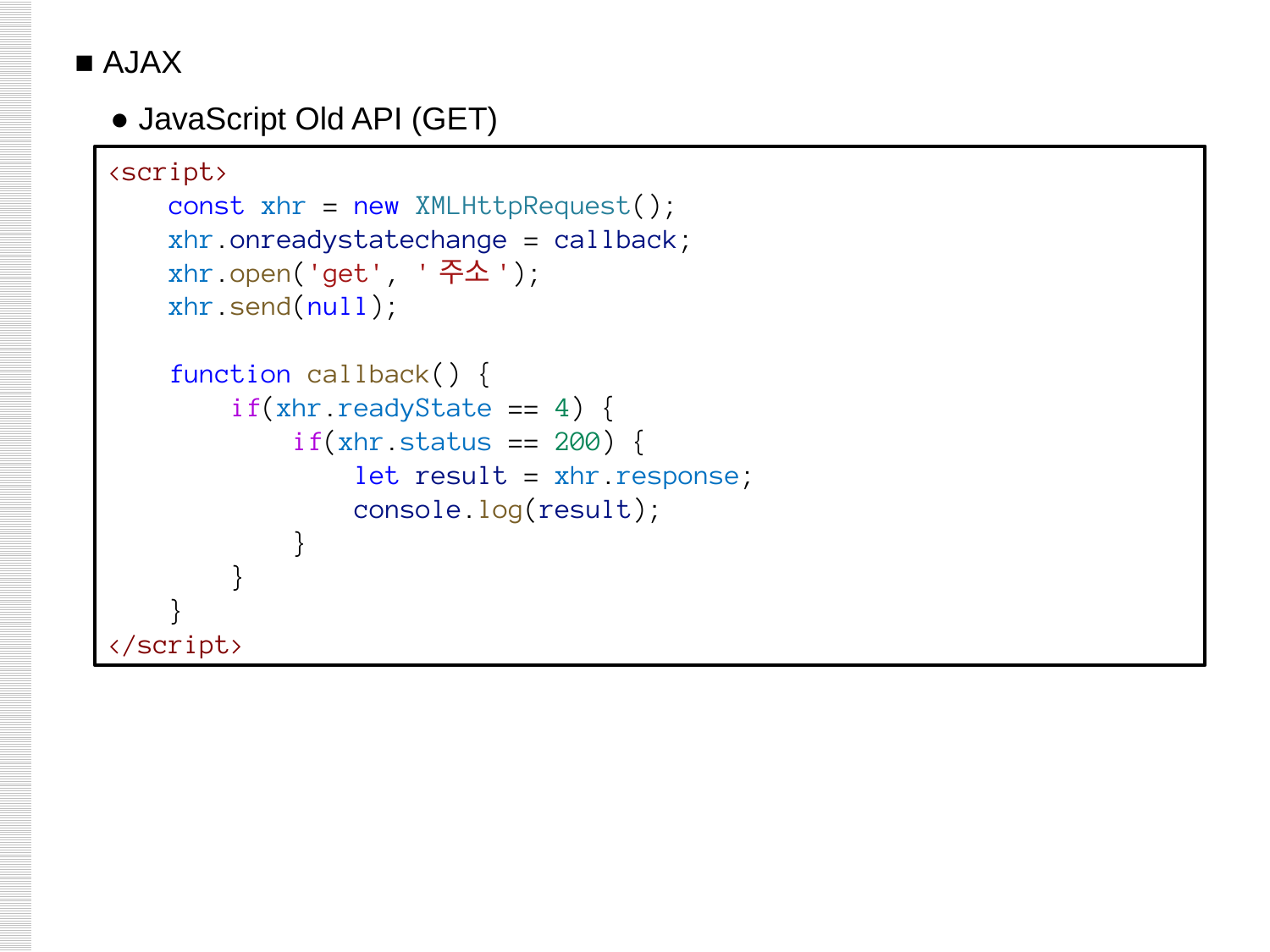

■ AJAX
    ● JavaScript Old API (GET)
<script>
    const xhr = new XMLHttpRequest();
    xhr.onreadystatechange = callback;
    xhr.open('get', '주소');
    xhr.send(null);
    function callback() {
        if(xhr.readyState == 4) {
            if(xhr.status == 200) {
                let result = xhr.response;
                console.log(result);
            }
        }
    }
</script>